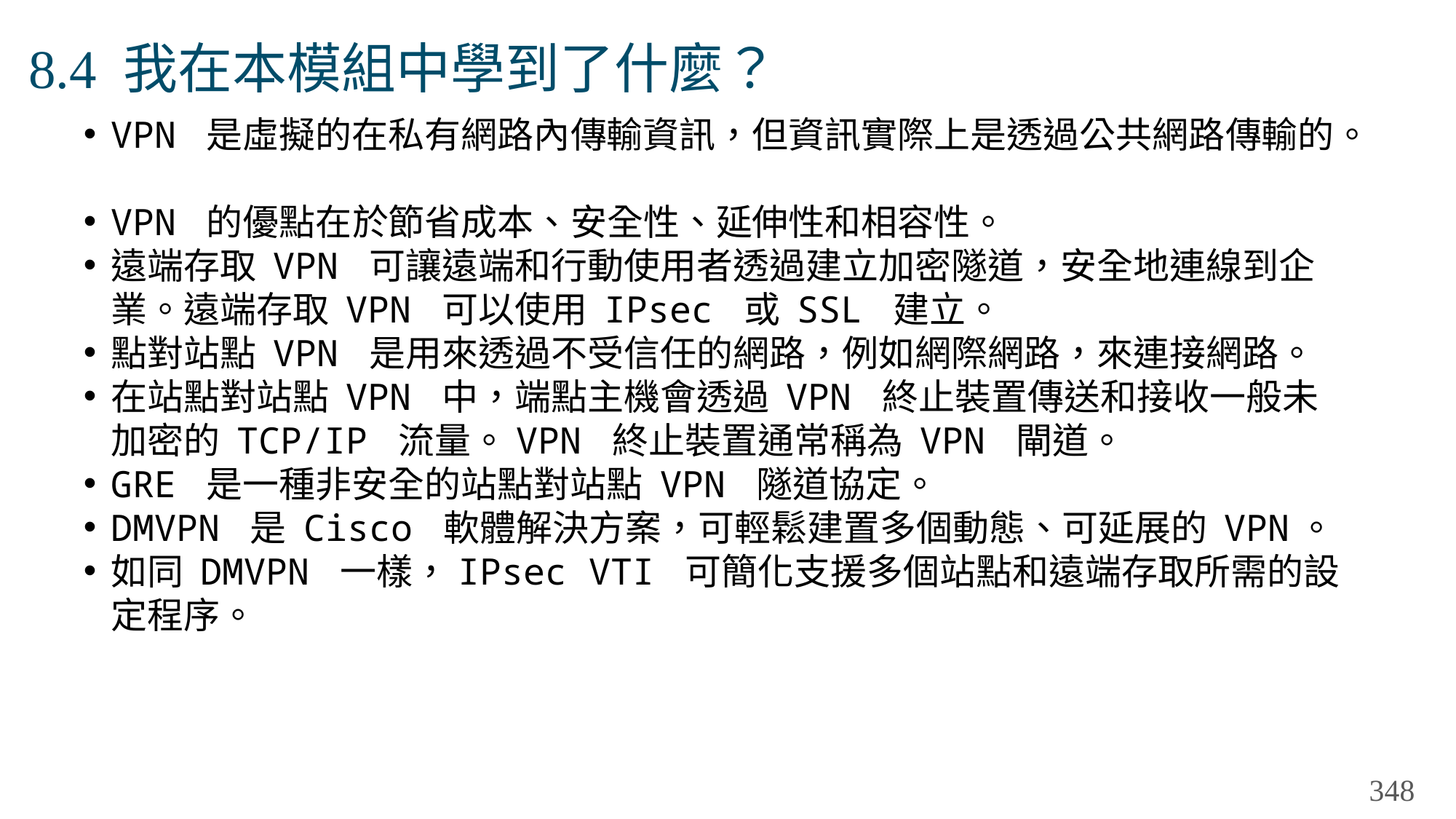

# 8.4 我在本模組中學到了什麼？
VPN 是虛擬的在私有網路內傳輸資訊，但資訊實際上是透過公共網路傳輸的。
VPN 的優點在於節省成本、安全性、延伸性和相容性。
遠端存取 VPN 可讓遠端和行動使用者透過建立加密隧道，安全地連線到企業。遠端存取 VPN 可以使用 IPsec 或 SSL 建立。
點對站點 VPN 是用來透過不受信任的網路，例如網際網路，來連接網路。
在站點對站點 VPN 中，端點主機會透過 VPN 終止裝置傳送和接收一般未加密的 TCP/IP 流量。VPN 終止裝置通常稱為 VPN 閘道。
GRE 是一種非安全的站點對站點 VPN 隧道協定。
DMVPN 是 Cisco 軟體解決方案，可輕鬆建置多個動態、可延展的 VPN。
如同 DMVPN 一樣，IPsec VTI 可簡化支援多個站點和遠端存取所需的設定程序。
348